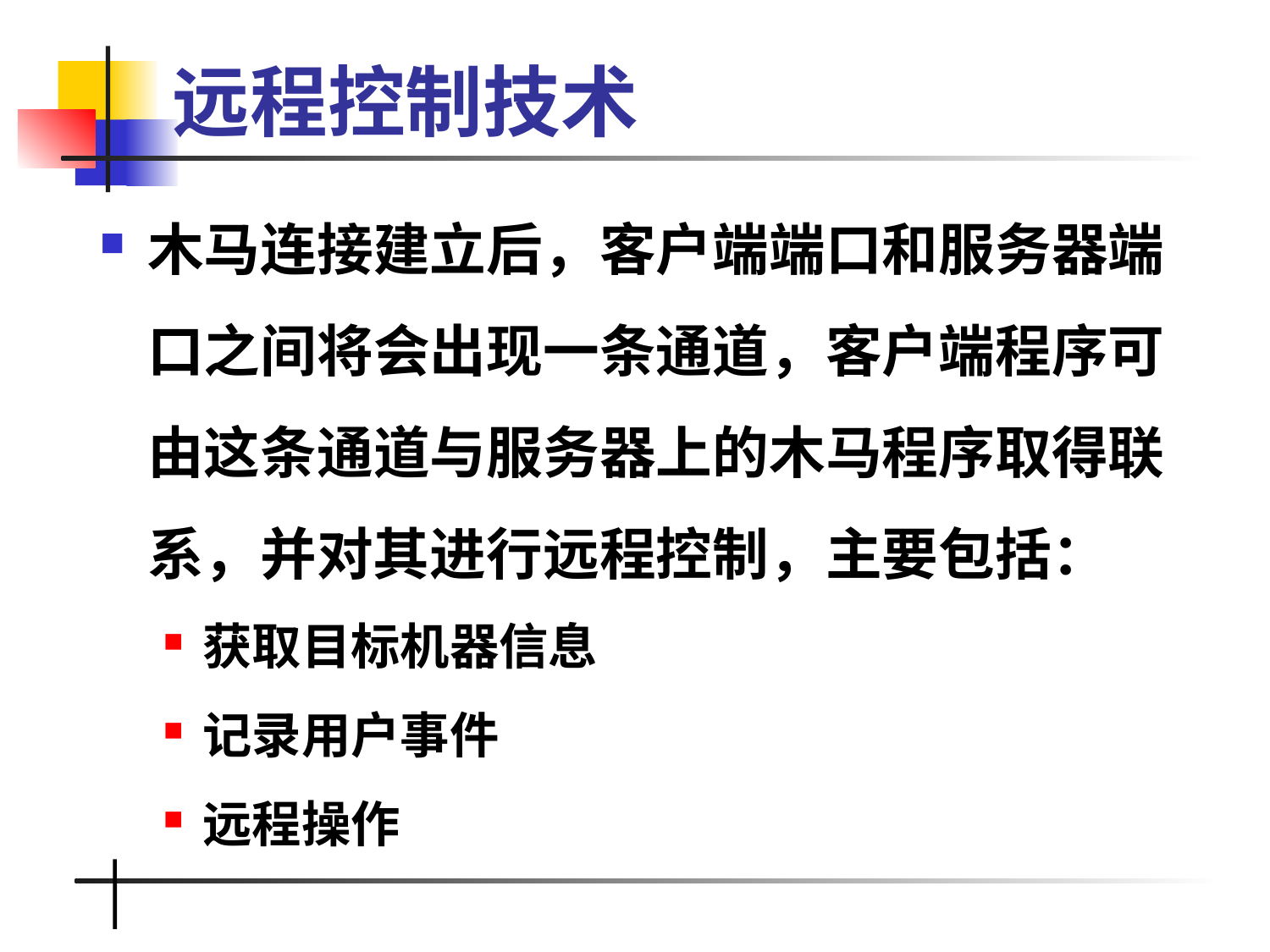

# 远程控制技术
木马连接建立后，客户端端口和服务器端口之间将会出现一条通道，客户端程序可由这条通道与服务器上的木马程序取得联系，并对其进行远程控制，主要包括：
获取目标机器信息
记录用户事件
远程操作